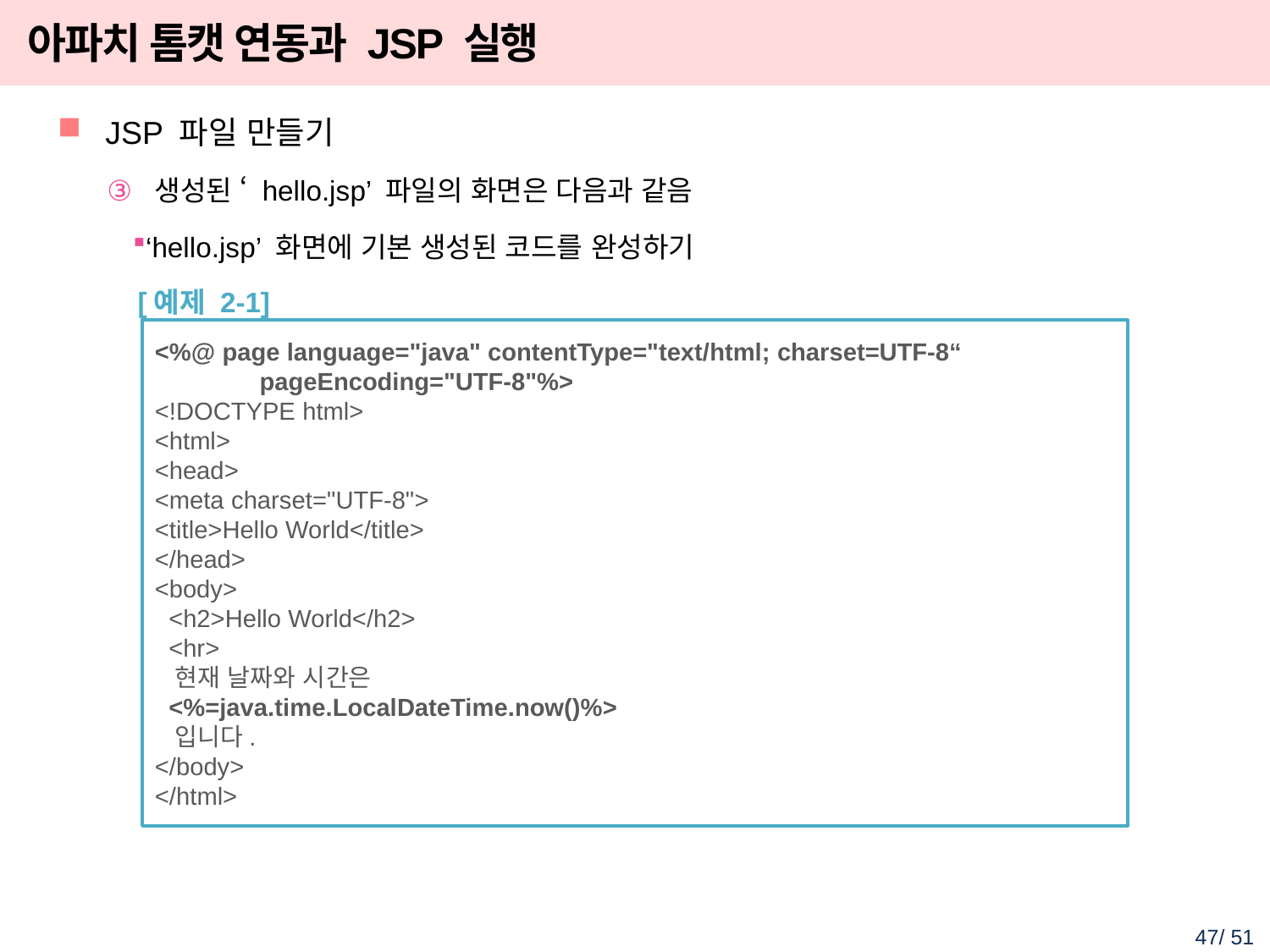

# 아파치 톰캣 연동과 JSP 실행
JSP 파일 만들기
생성된 ‘ hello.jsp’ 파일의 화면은 다음과 같음
‘hello.jsp’ 화면에 기본 생성된 코드를 완성하기
[예제 2-1]
<%@ page language="java" contentType="text/html; charset=UTF-8“
               pageEncoding="UTF-8"%>
<!DOCTYPE html>
<html>
<head>
<meta charset="UTF-8">
<title>Hello World</title>
</head>
<body>
  <h2>Hello World</h2>
  <hr>
  현재 날짜와 시간은
  <%=java.time.LocalDateTime.now()%>
  입니다.
</body>
</html>